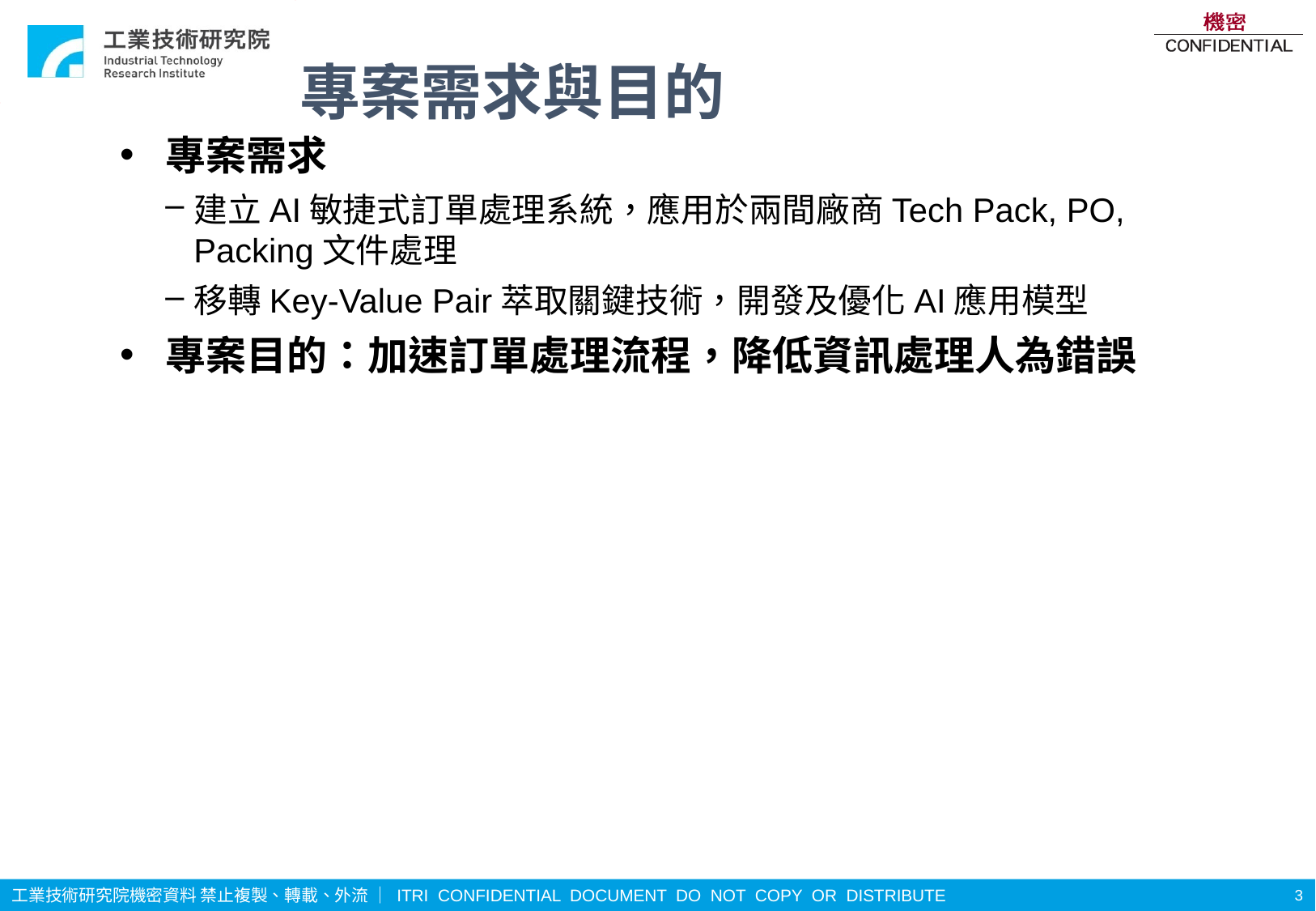

# 專案需求與目的
專案需求
建立AI敏捷式訂單處理系統，應用於兩間廠商Tech Pack, PO, Packing文件處理
移轉Key-Value Pair萃取關鍵技術，開發及優化AI應用模型
專案目的：加速訂單處理流程，降低資訊處理人為錯誤
3